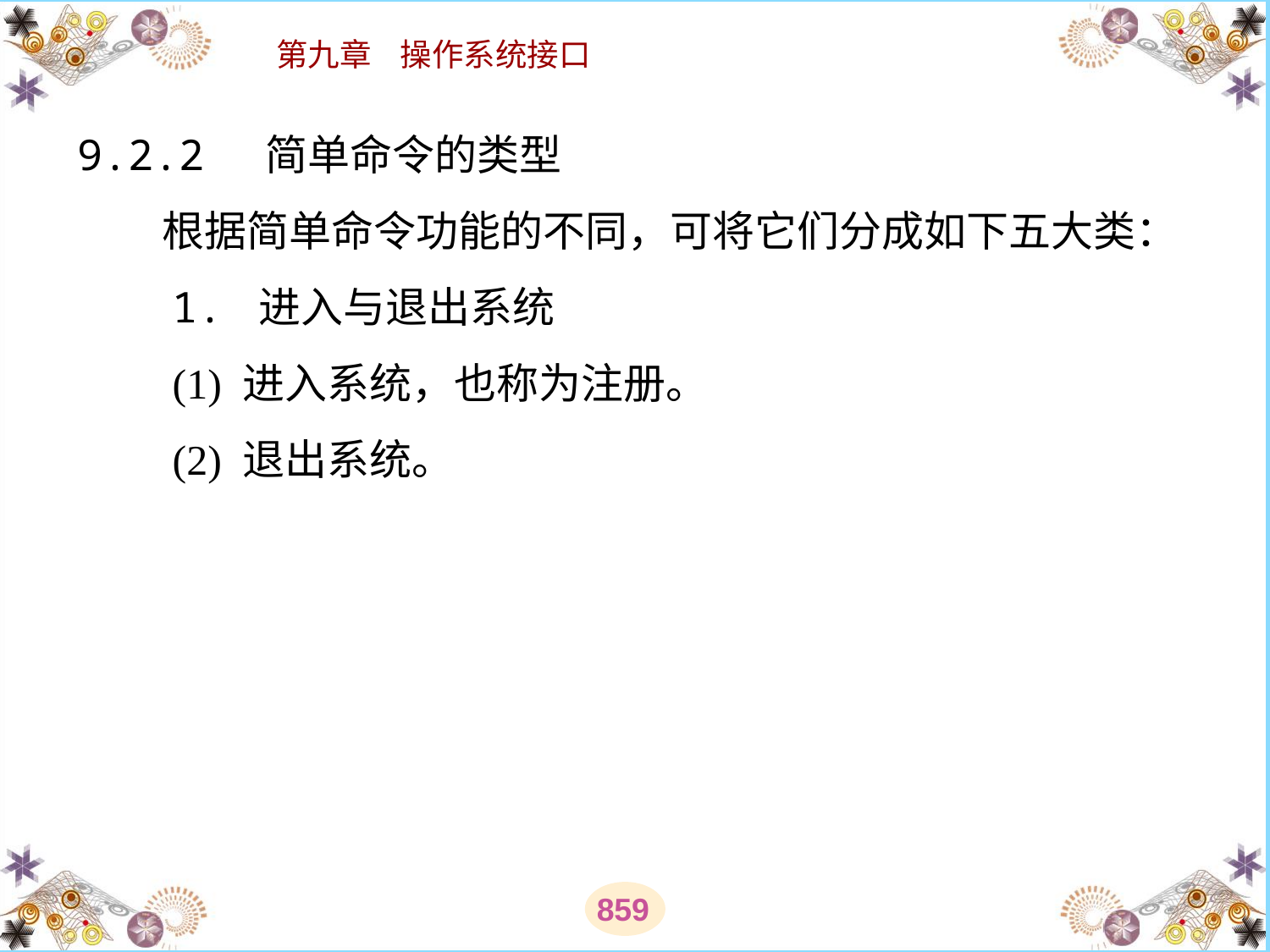

# 9.2.2  简单命令的类型 　　根据简单命令功能的不同，可将它们分成如下五大类： 　　1. 进入与退出系统 　　(1) 进入系统，也称为注册。 　　(2) 退出系统。